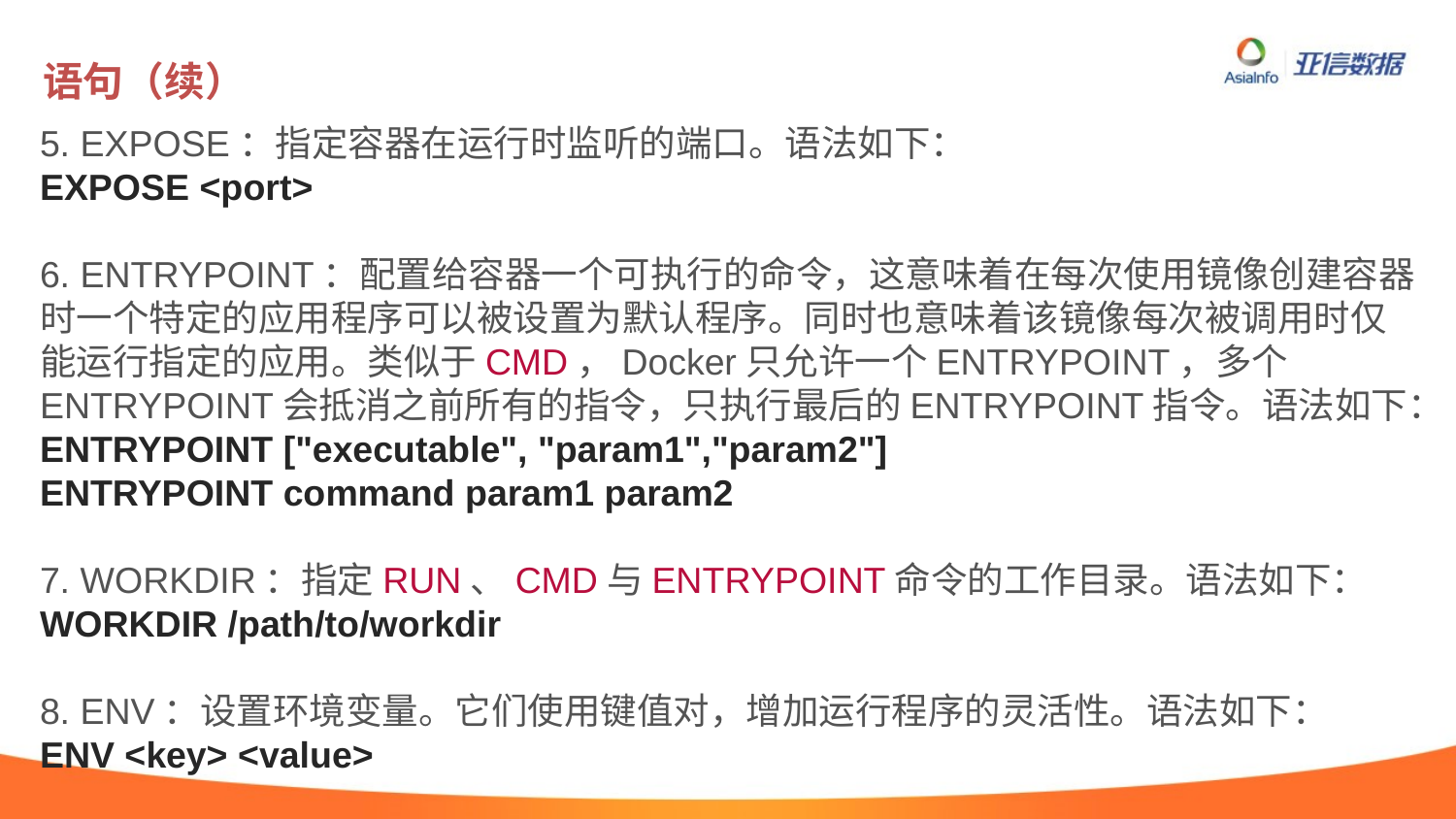

# 语句（续）
5. EXPOSE：指定容器在运行时监听的端口。语法如下：
EXPOSE <port>

6. ENTRYPOINT：配置给容器一个可执行的命令，这意味着在每次使用镜像创建容器时一个特定的应用程序可以被设置为默认程序。同时也意味着该镜像每次被调用时仅能运行指定的应用。类似于CMD，Docker只允许一个ENTRYPOINT，多个ENTRYPOINT会抵消之前所有的指令，只执行最后的ENTRYPOINT指令。语法如下：
ENTRYPOINT ["executable", "param1","param2"]
ENTRYPOINT command param1 param2

7. WORKDIR：指定RUN、CMD与ENTRYPOINT命令的工作目录。语法如下：
WORKDIR /path/to/workdir

8. ENV：设置环境变量。它们使用键值对，增加运行程序的灵活性。语法如下：
ENV <key> <value>